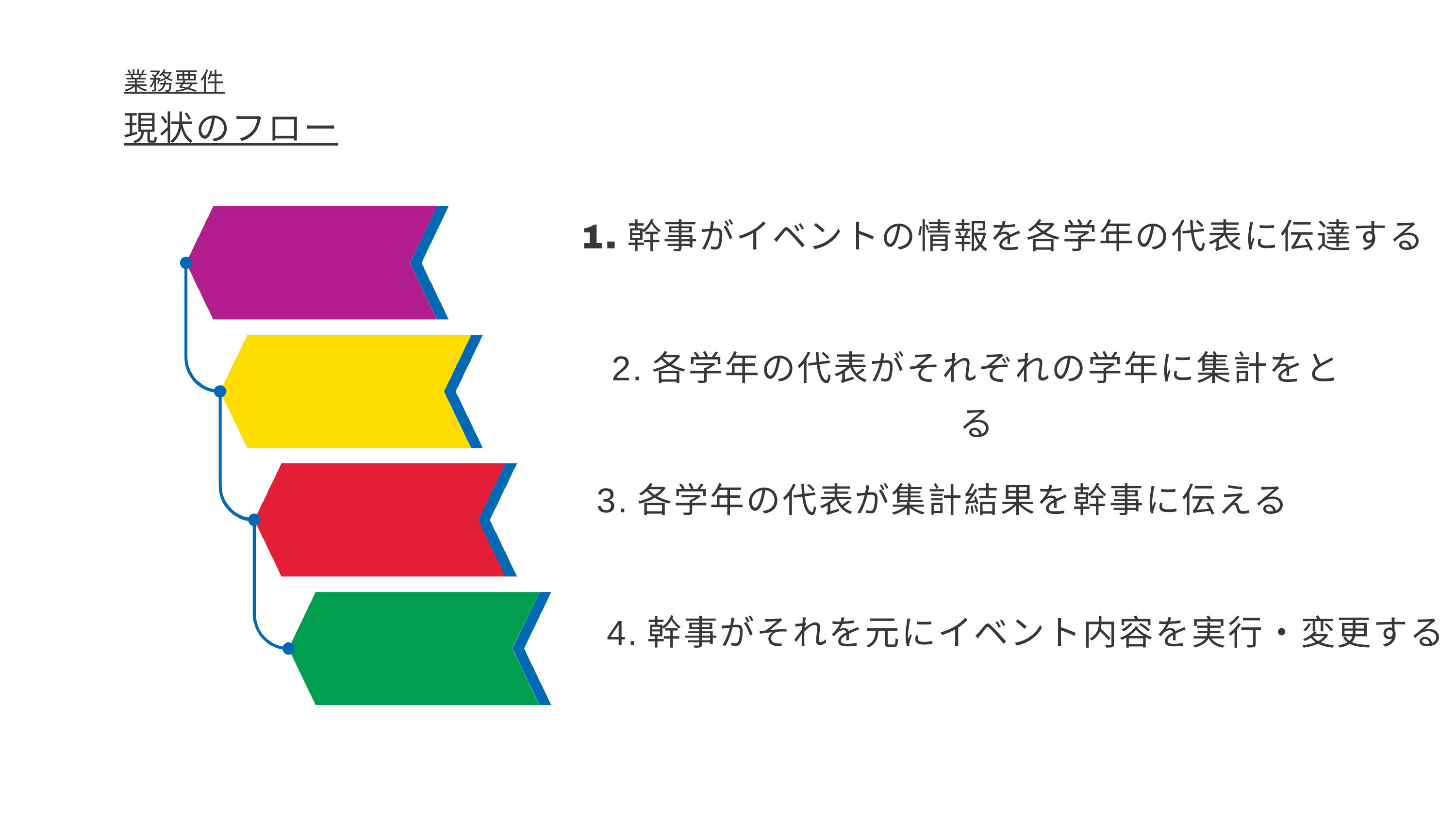

業務要件
現状のフロー
売り上げ
50%
1.幹事がイベントの情報を各学年の代表に伝達する

2.各学年の代表がそれぞれの学年に集計をとる
3.各学年の代表が集計結果を幹事に伝える
4.幹事がそれを元にイベント内容を実行・変更する